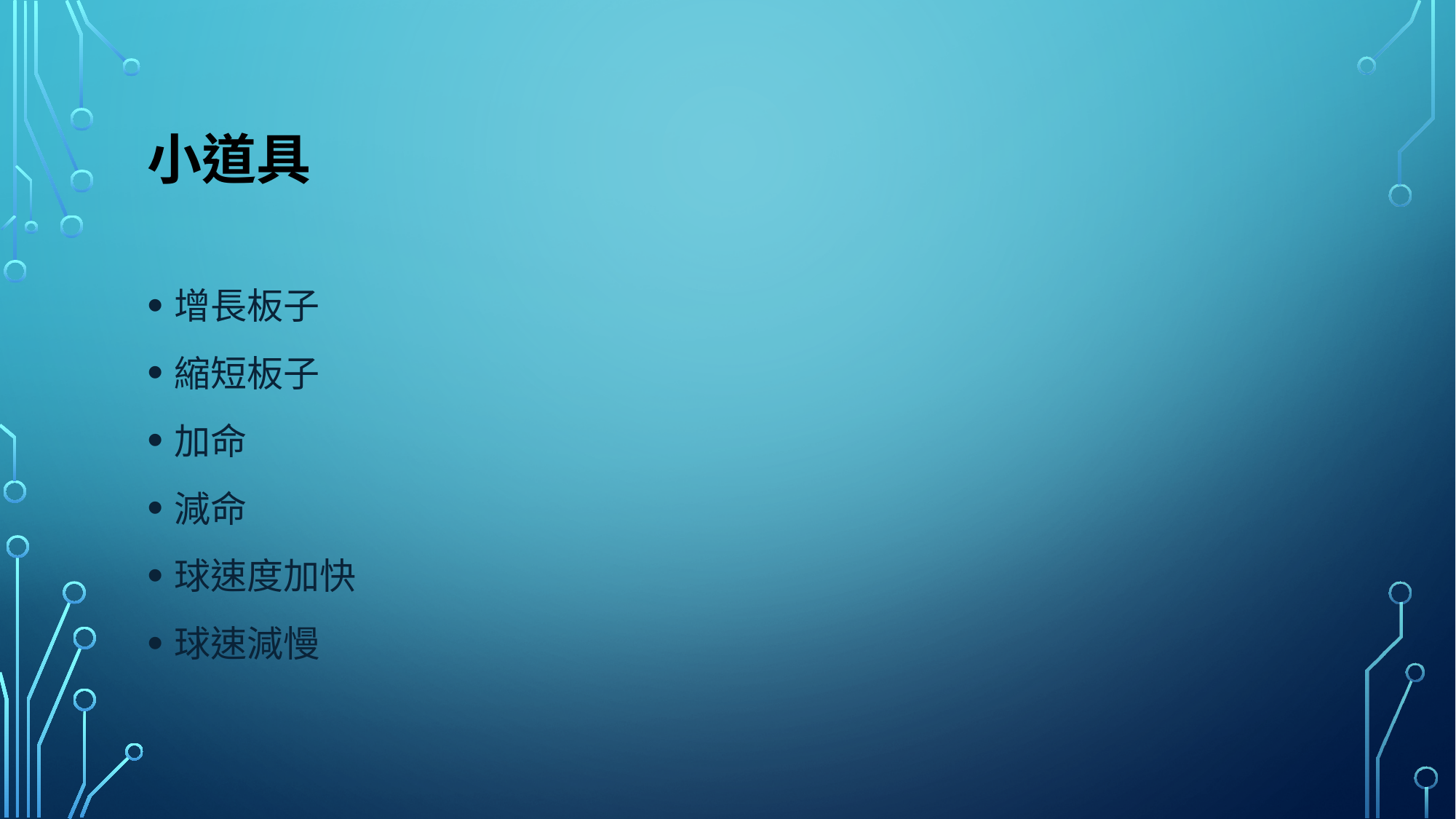

# 小道具
增長板子
縮短板子
加命
減命
球速度加快
球速減慢